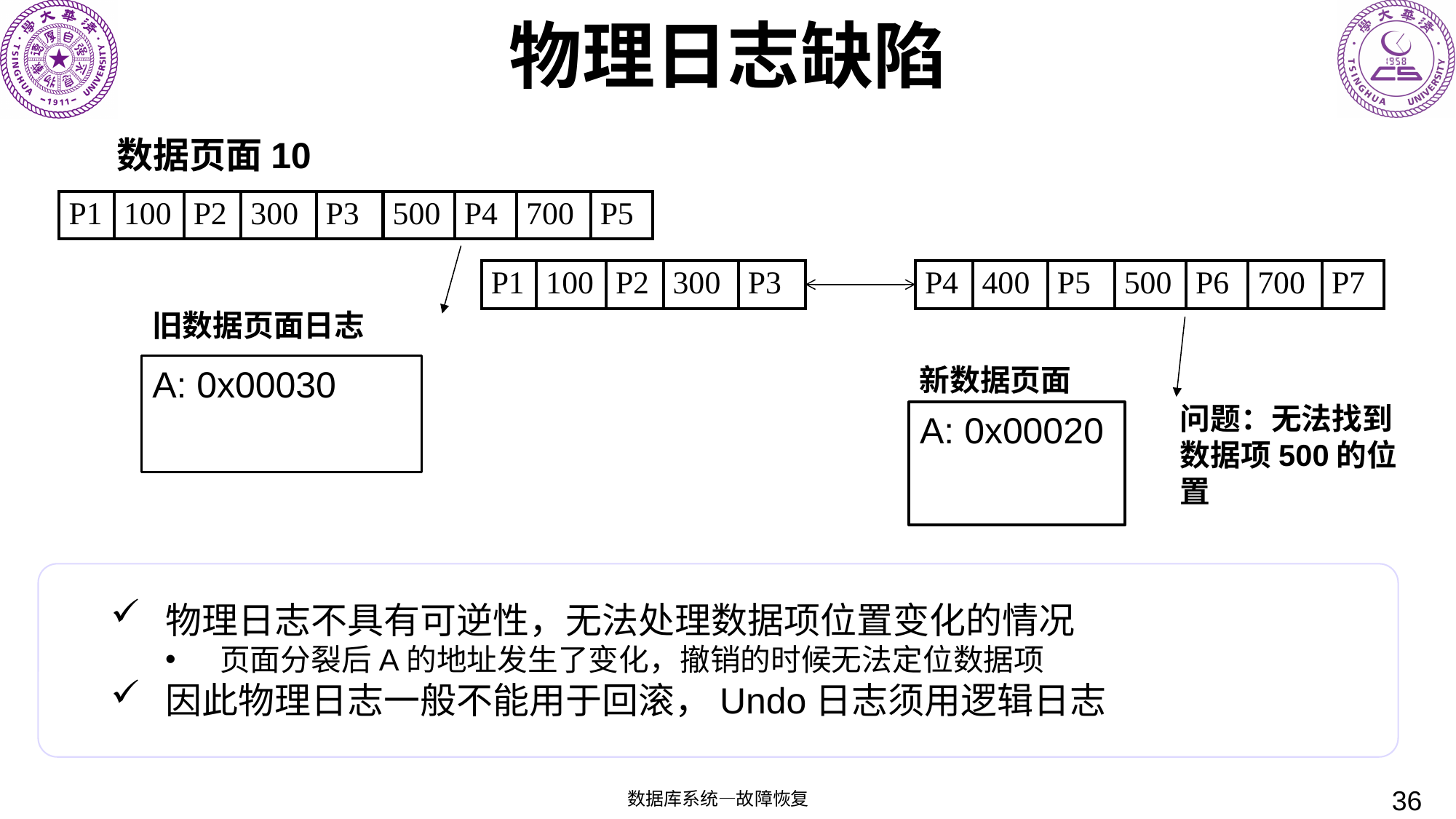

# 物理日志缺陷
数据页面10
| P1 | 100 | P2 | 300 | P3 | 500 | P4 | 700 | P5 |
| --- | --- | --- | --- | --- | --- | --- | --- | --- |
| P1 | 100 | P2 | 300 | P3 |
| --- | --- | --- | --- | --- |
| P4 | 400 | P5 | 500 | P6 | 700 | P7 |
| --- | --- | --- | --- | --- | --- | --- |
旧数据页面日志
A: 0x00030
新数据页面
A: 0x00020
问题：无法找到数据项500的位置

物理日志不具有可逆性，无法处理数据项位置变化的情况
页面分裂后A的地址发生了变化，撤销的时候无法定位数据项
因此物理日志一般不能用于回滚，Undo日志须用逻辑日志
36
数据库系统—故障恢复